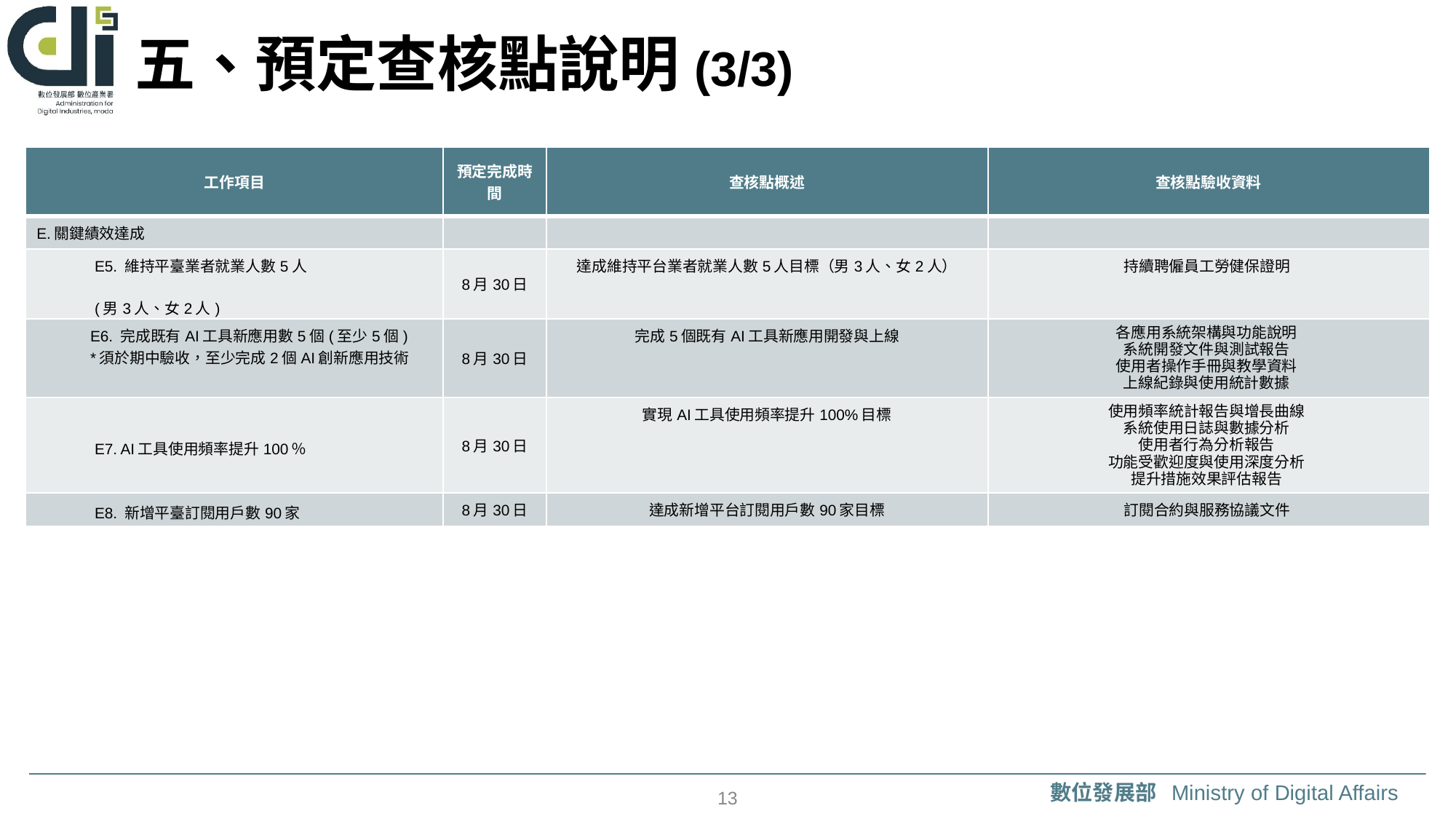

# 五、預定查核點說明(3/3)
| 工作項目 | 預定完成時間 | 查核點概述 | 查核點驗收資料 |
| --- | --- | --- | --- |
| E.關鍵績效達成 |  |  |  |
| E5. 維持平臺業者就業人數5人 (男3人、女2人) | 8月30日 | 達成維持平台業者就業人數5人目標（男3人、女2人） | 持續聘僱員工勞健保證明 |
| E6. 完成既有AI工具新應用數5個(至少5個) \*須於期中驗收，至少完成2個AI創新應用技術 | 8月30日 | 完成5個既有AI工具新應用開發與上線 | 各應用系統架構與功能說明 系統開發文件與測試報告 使用者操作手冊與教學資料 上線紀錄與使用統計數據 |
| E7. AI工具使用頻率提升100％ | 8月30日 | 實現AI工具使用頻率提升100%目標 | 使用頻率統計報告與增長曲線 系統使用日誌與數據分析 使用者行為分析報告 功能受歡迎度與使用深度分析 提升措施效果評估報告 |
| E8. 新增平臺訂閱用戶數90家 | 8月30日 | 達成新增平台訂閱用戶數90家目標 | 訂閱合約與服務協議文件 |
13